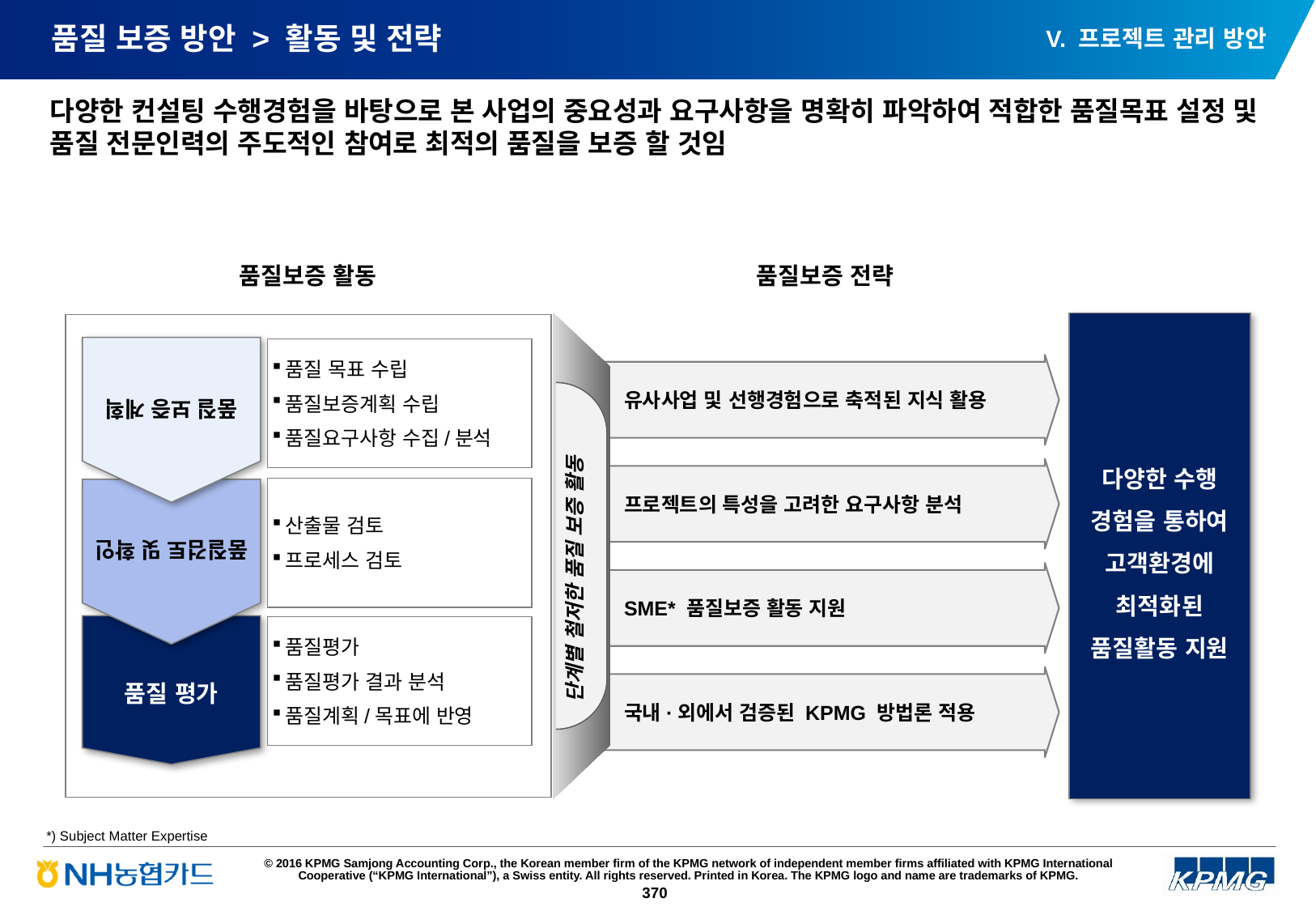

V. 프로젝트 관리 방안
# 품질 보증 방안 > 활동 및 전략
다양한 컨설팅 수행경험을 바탕으로 본 사업의 중요성과 요구사항을 명확히 파악하여 적합한 품질목표 설정 및 품질 전문인력의 주도적인 참여로 최적의 품질을 보증 할 것임
품질보증 활동
품질보증 전략
단계별 철저한 품질 보증 활동

다양한 수행 경험을 통하여 고객환경에
최적화된
품질활동 지원

품질 보증 계획
품질 목표 수립
품질보증계획 수립
품질요구사항 수집/분석
품질검토 및 확인
산출물 검토
프로세스 검토
품질 평가
품질평가
품질평가 결과 분석
품질계획/목표에 반영
유사사업 및 선행경험으로 축적된 지식 활용
프로젝트의 특성을 고려한 요구사항 분석
SME* 품질보증 활동 지원
국내·외에서 검증된 KPMG 방법론 적용
*) Subject Matter Expertise